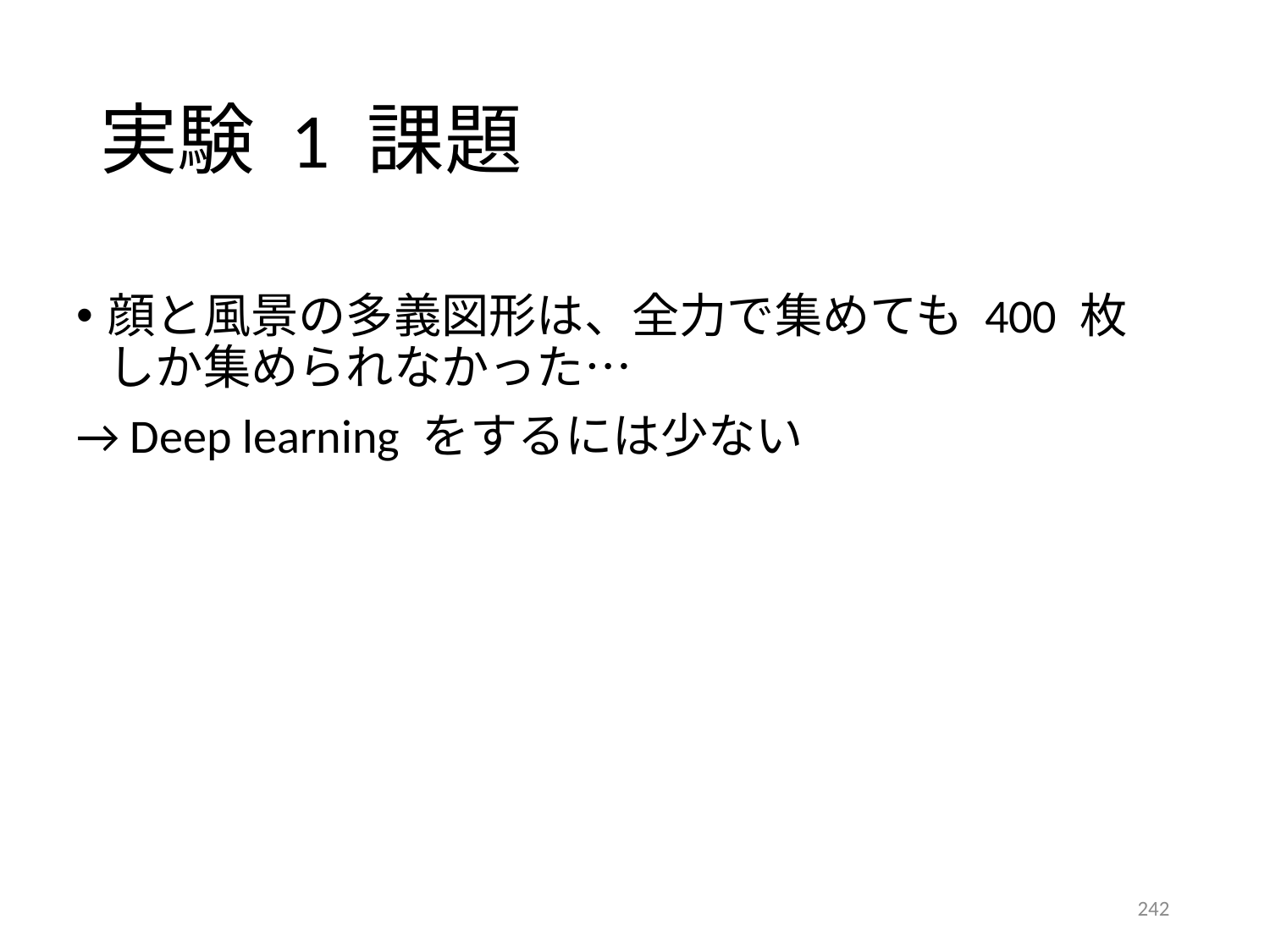

# 実験 1 課題
顔と風景の多義図形は、全力で集めても 400 枚しか集められなかった…
→ Deep learning をするには少ない
242